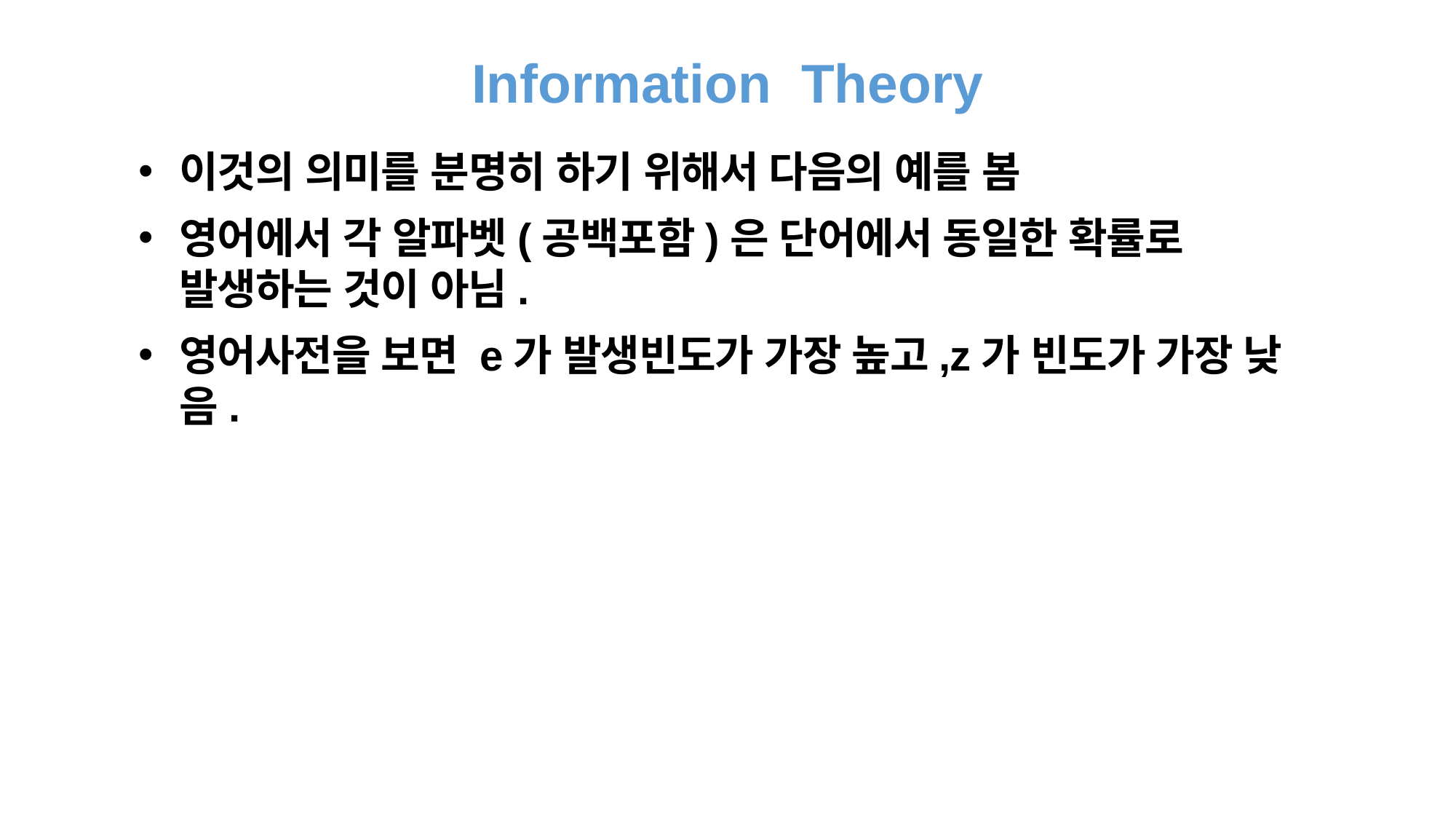

# Information  Theory
이것의 의미를 분명히 하기 위해서 다음의 예를 봄
영어에서 각 알파벳(공백포함)은 단어에서 동일한 확률로 발생하는 것이 아님.
영어사전을 보면 e가 발생빈도가 가장 높고,z가 빈도가 가장 낮음.